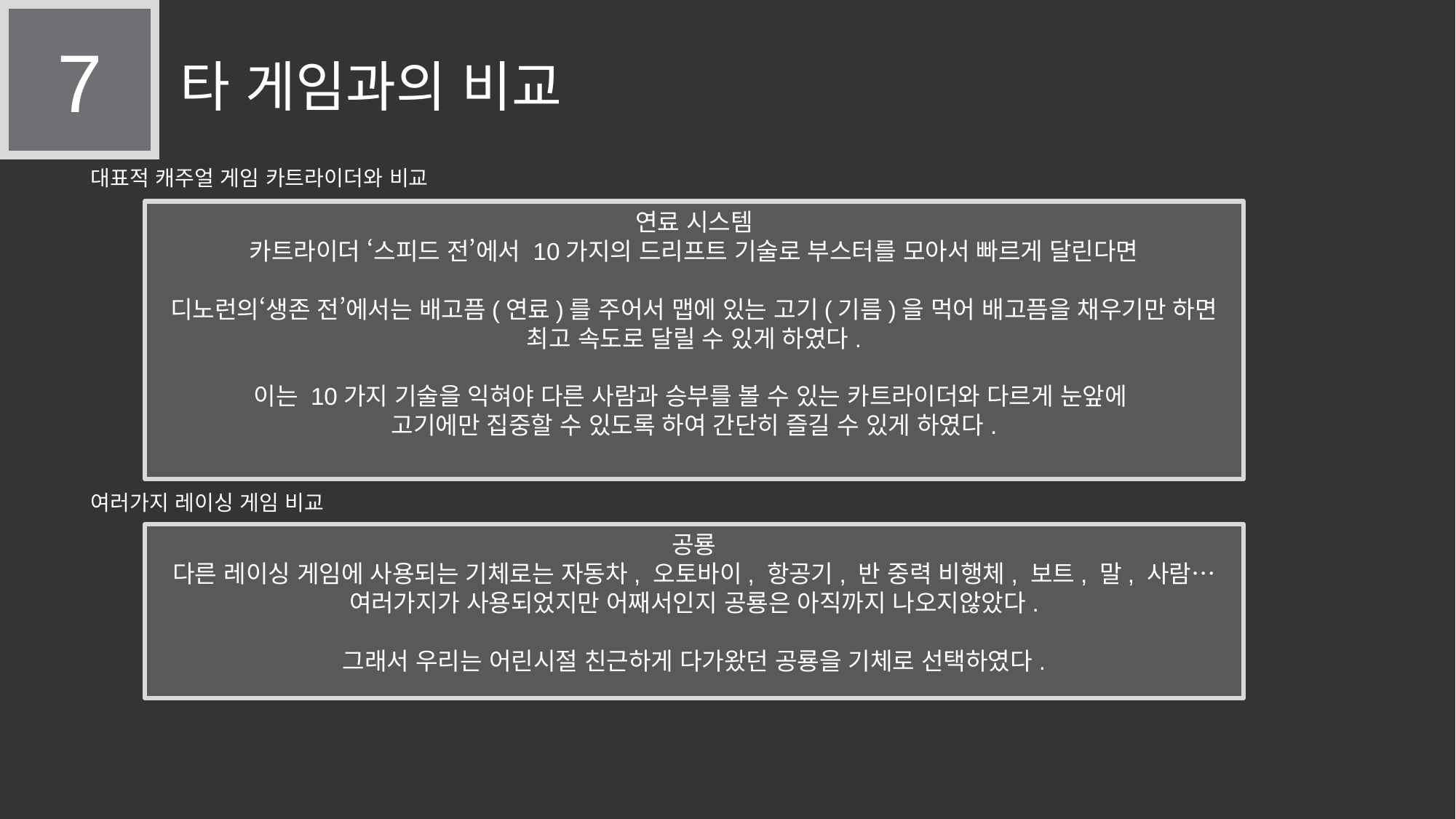

7
타 게임과의 비교
대표적 캐주얼 게임 카트라이더와 비교
연료 시스템
카트라이더 ‘스피드 전’에서 10가지의 드리프트 기술로 부스터를 모아서 빠르게 달린다면

디노런의‘생존 전’에서는 배고픔(연료)를 주어서 맵에 있는 고기(기름)을 먹어 배고픔을 채우기만 하면 최고 속도로 달릴 수 있게 하였다.

이는 10가지 기술을 익혀야 다른 사람과 승부를 볼 수 있는 카트라이더와 다르게 눈앞에
고기에만 집중할 수 있도록 하여 간단히 즐길 수 있게 하였다.
여러가지 레이싱 게임 비교
공룡
다른 레이싱 게임에 사용되는 기체로는 자동차, 오토바이, 항공기, 반 중력 비행체, 보트, 말, 사람…
여러가지가 사용되었지만 어째서인지 공룡은 아직까지 나오지않았다.

그래서 우리는 어린시절 친근하게 다가왔던 공룡을 기체로 선택하였다.